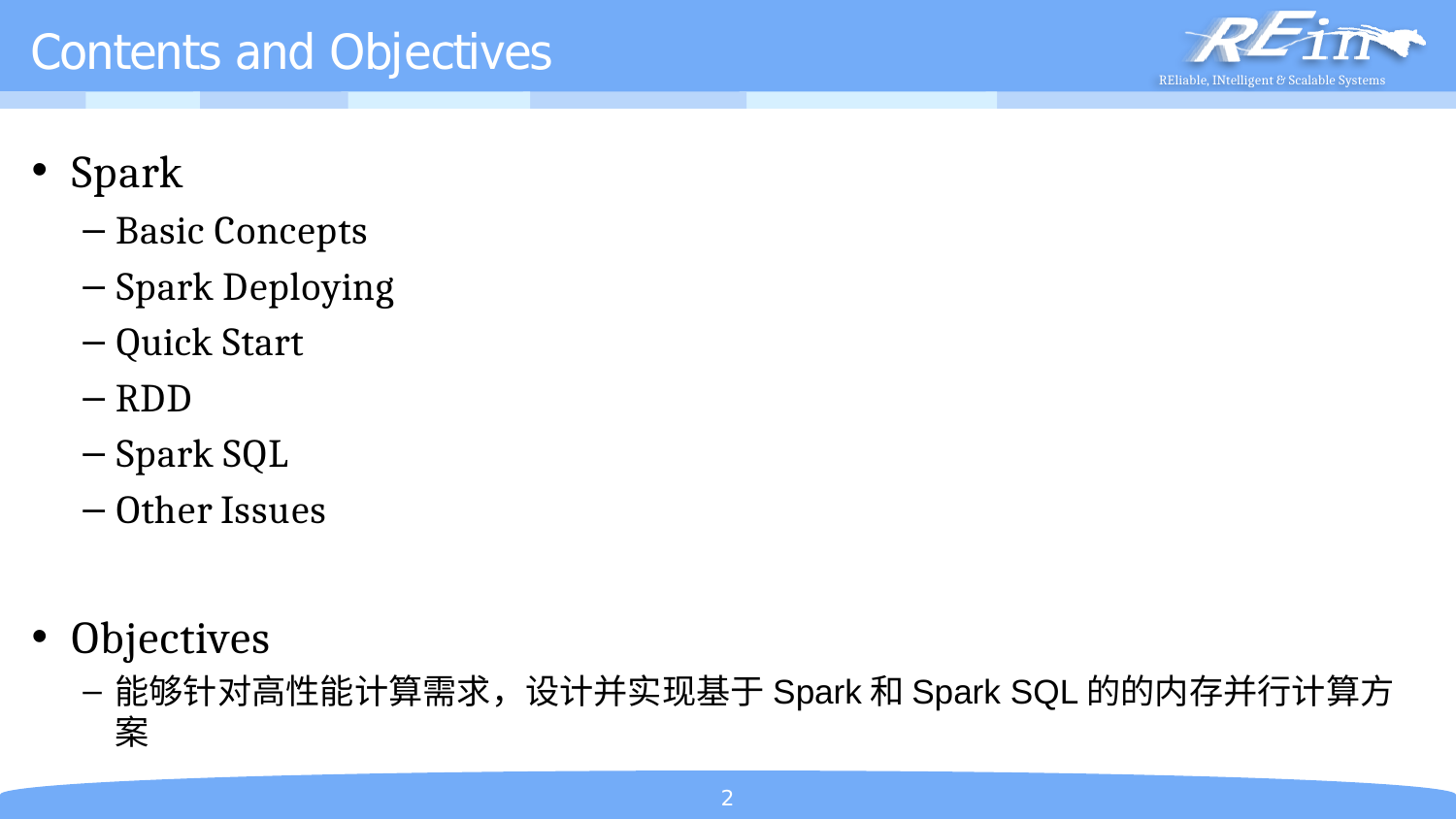

# Contents and Objectives
Spark
Basic Concepts
Spark Deploying
Quick Start
RDD
Spark SQL
Other Issues

Objectives
能够针对高性能计算需求，设计并实现基于Spark和Spark SQL的的内存并行计算方案

2